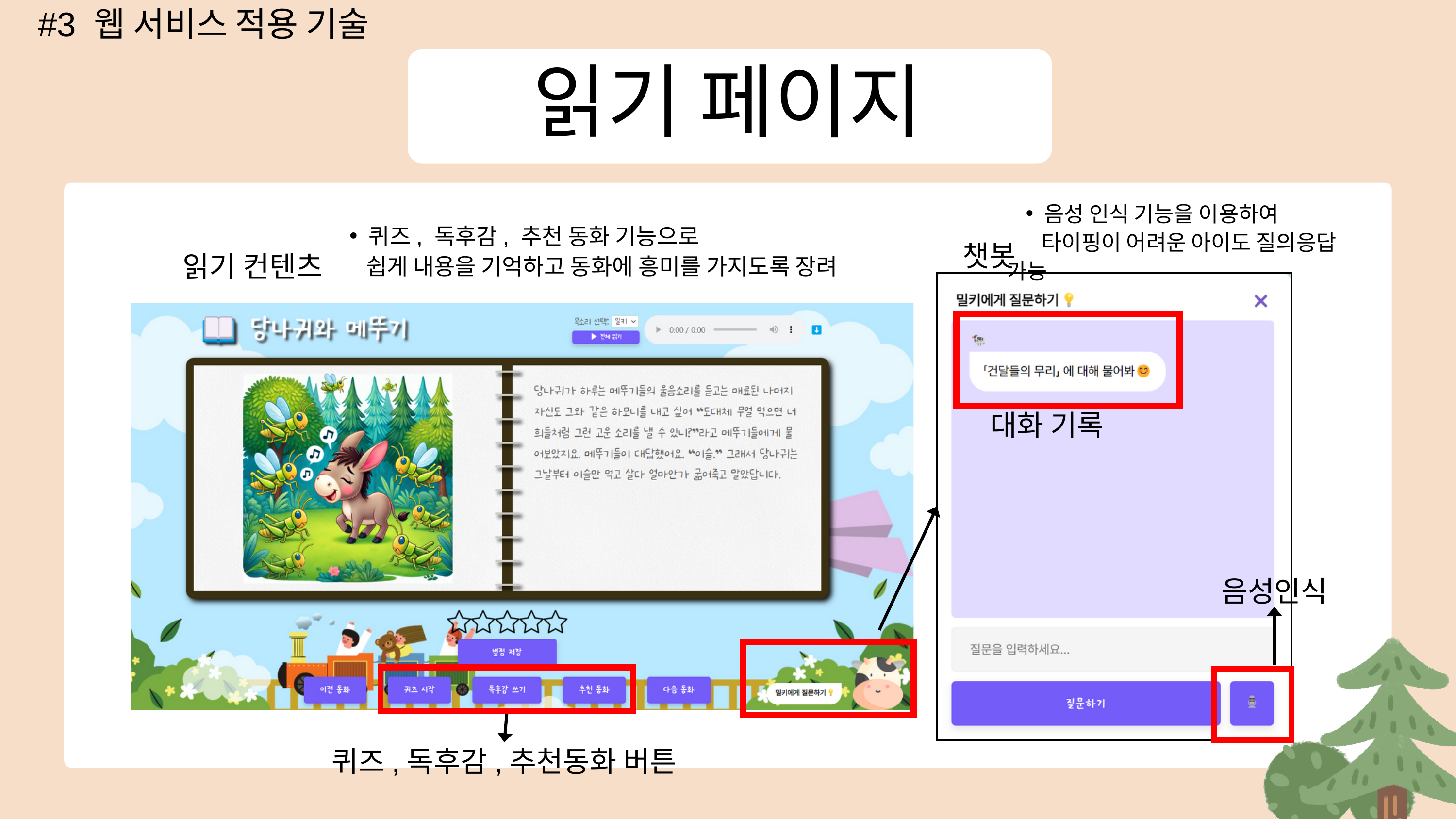

#3 웹 서비스 적용 기술

읽기 페이지

음성 인식 기능을 이용하여
      타이핑이 어려운 아이도 질의응답 가능
퀴즈, 독후감, 추천 동화 기능으로
      쉽게 내용을 기억하고 동화에 흥미를 가지도록 장려
챗봇
읽기 컨텐츠

대화 기록

동화 평가 (별점부여)
음성인식

퀴즈,독후감,추천동화 버튼